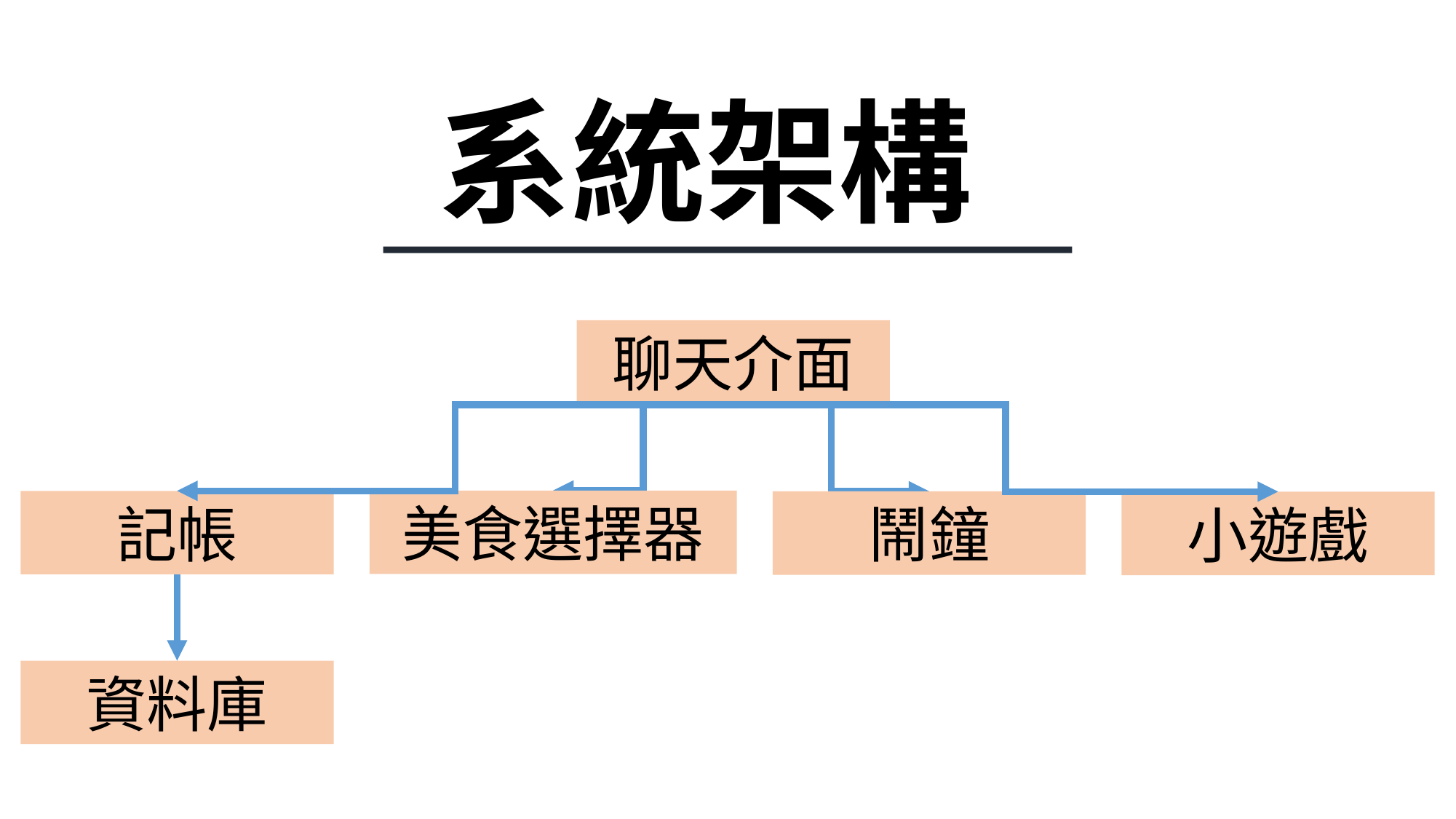

系統架構

聊天介面
美食選擇器
記帳
鬧鐘
小遊戲
資料庫